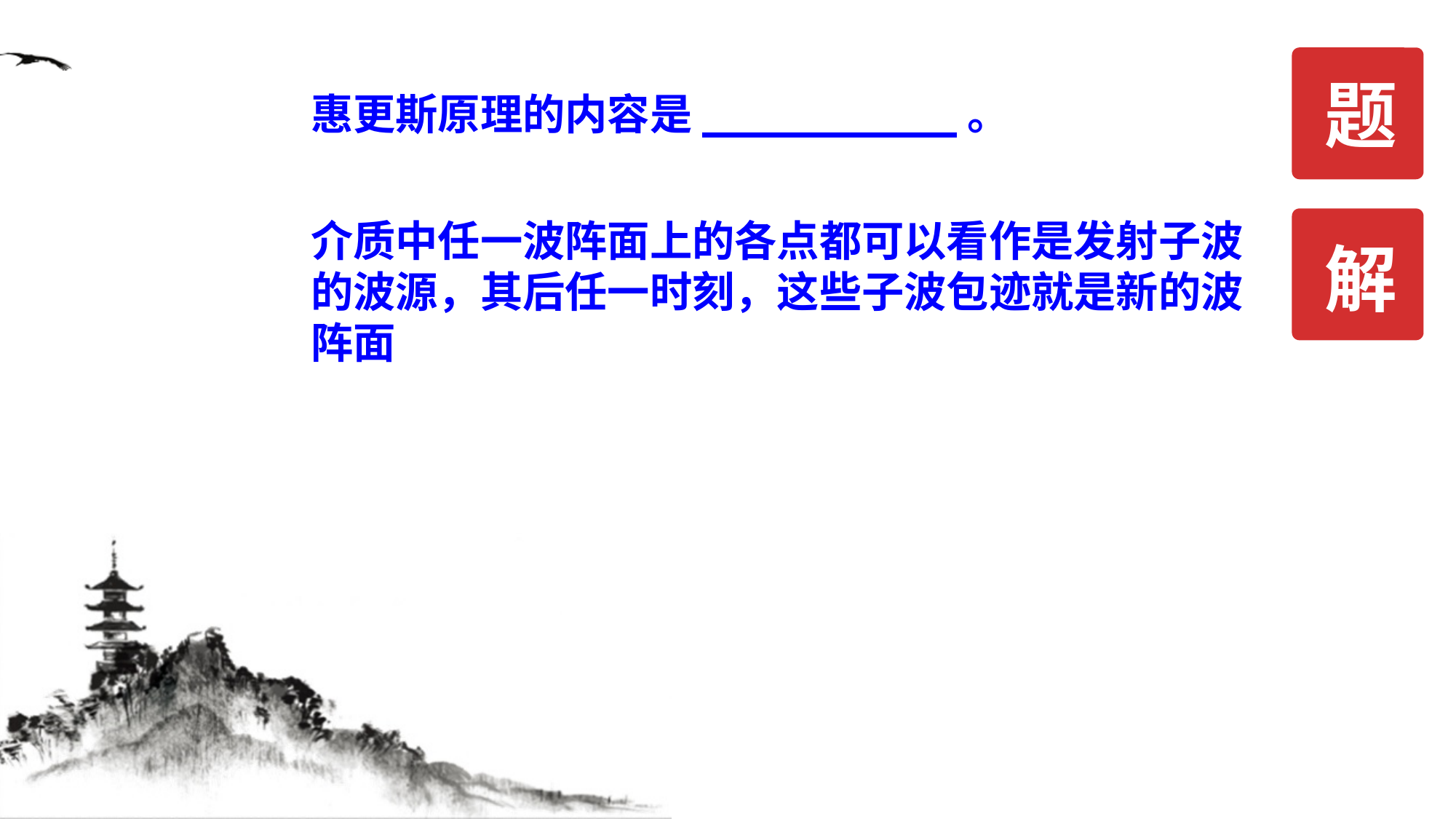

题
惠更斯原理的内容是__________。
介质中任一波阵面上的各点都可以看作是发射子波的波源，其后任一时刻，这些子波包迹就是新的波阵面

解